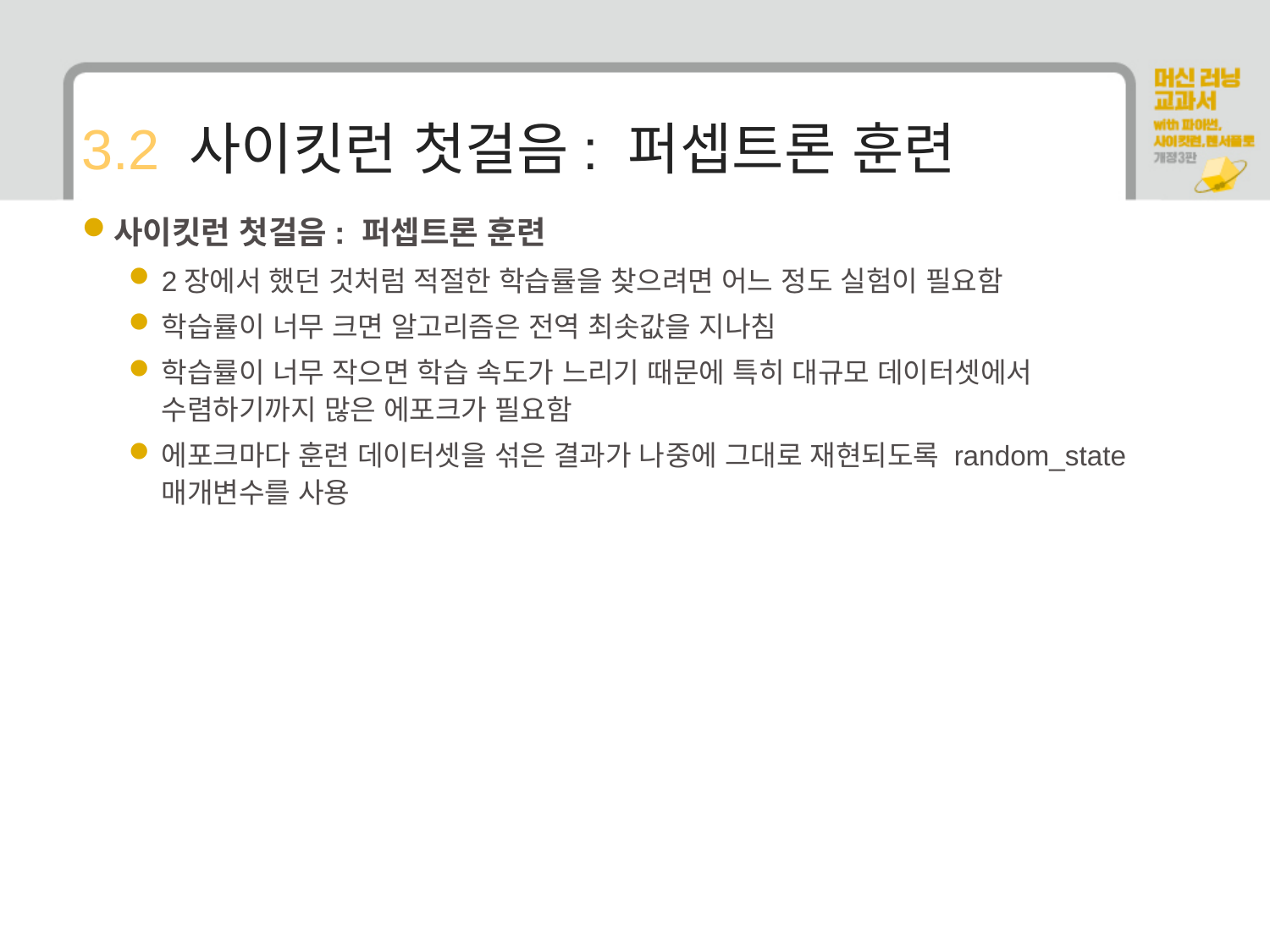

# 3.2 사이킷런 첫걸음: 퍼셉트론 훈련
사이킷런 첫걸음: 퍼셉트론 훈련
2장에서 했던 것처럼 적절한 학습률을 찾으려면 어느 정도 실험이 필요함
학습률이 너무 크면 알고리즘은 전역 최솟값을 지나침
학습률이 너무 작으면 학습 속도가 느리기 때문에 특히 대규모 데이터셋에서 수렴하기까지 많은 에포크가 필요함
에포크마다 훈련 데이터셋을 섞은 결과가 나중에 그대로 재현되도록 random_state 매개변수를 사용